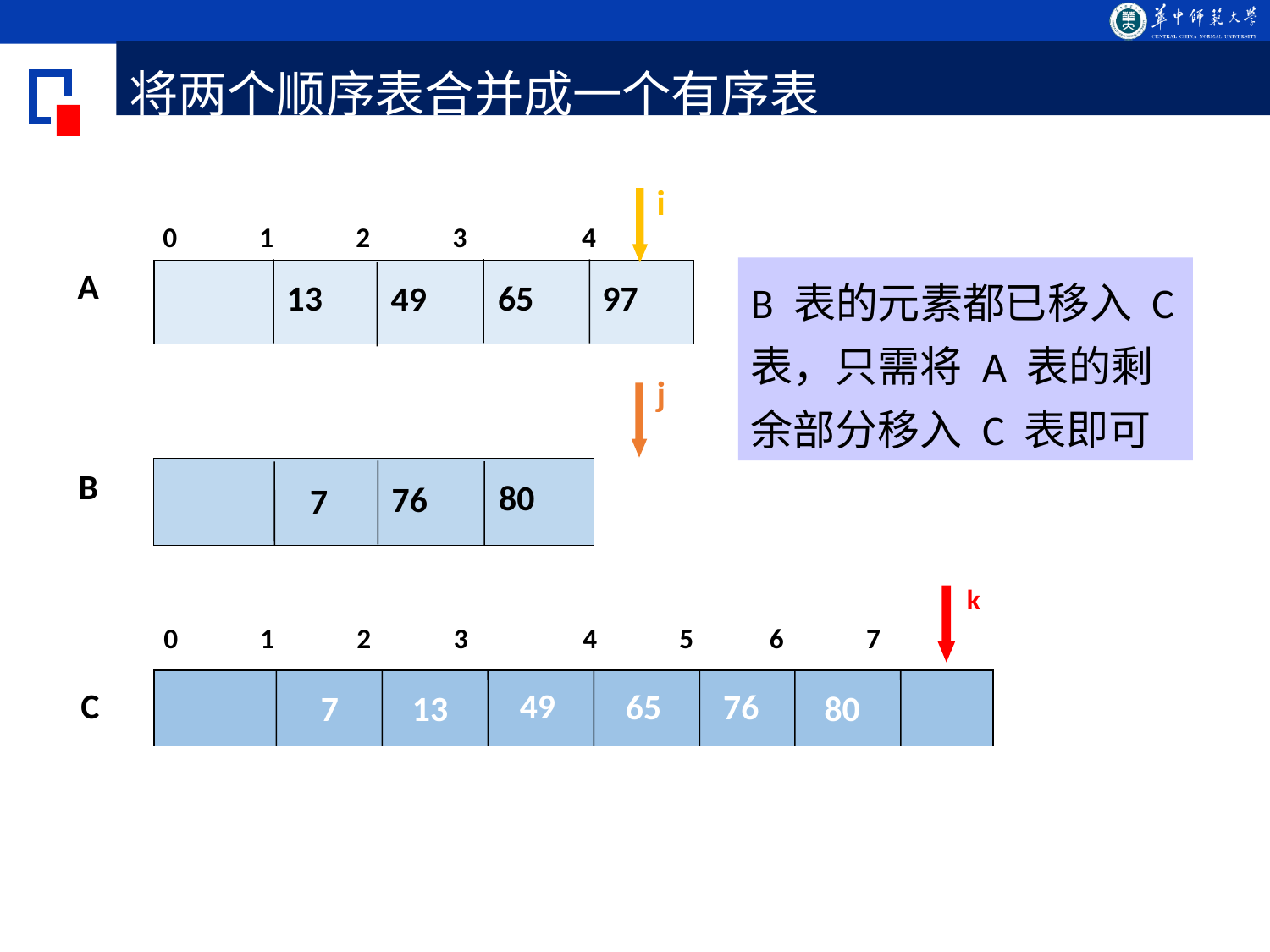

将两个顺序表合并成一个有序表
i

0             1             2             3	      4
A
B 表的元素都已移入 C 表，只需将 A 表的剩余部分移入 C 表即可

13
65
97
49
j

B

80
76
7
k

0             1             2             3	      4             5            6             7

C
49
65
76
7
13
80